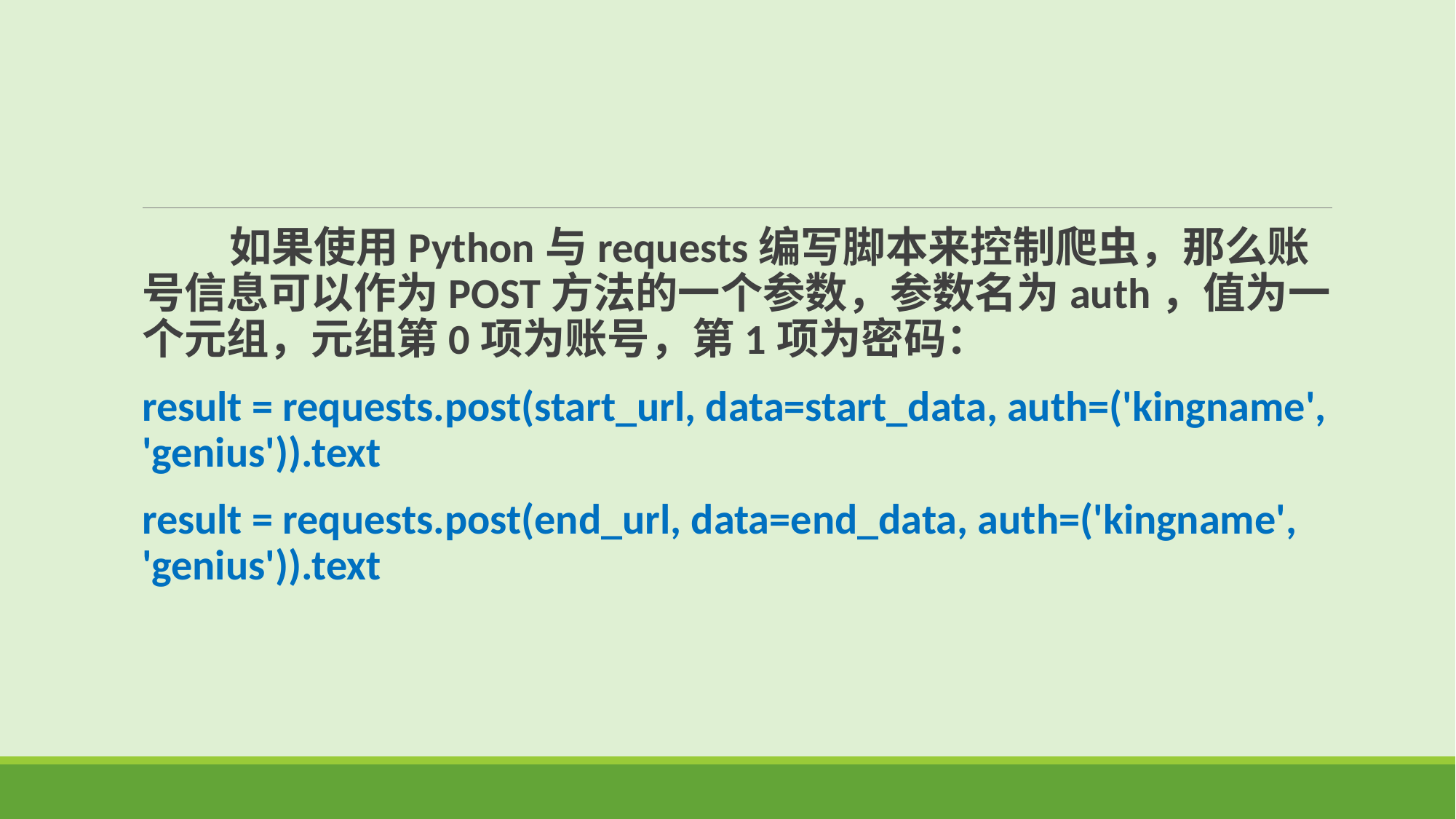

如果使用Python与requests编写脚本来控制爬虫，那么账号信息可以作为POST方法的一个参数，参数名为auth，值为一个元组，元组第0项为账号，第1项为密码：
result = requests.post(start_url, data=start_data, auth=('kingname', 'genius')).text
result = requests.post(end_url, data=end_data, auth=('kingname', 'genius')).text